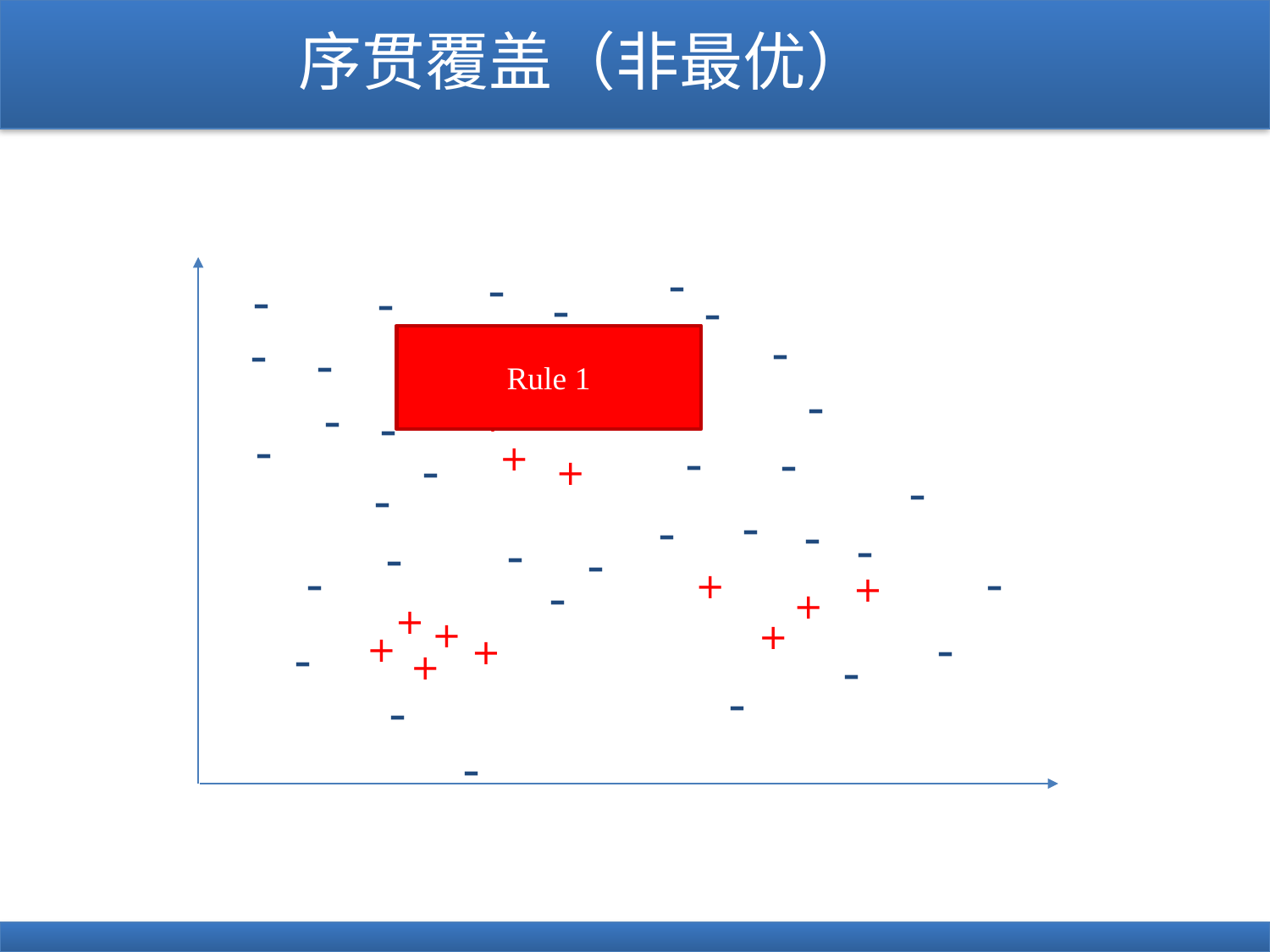

# 序贯覆盖（非最优）
-
-
-
-
-
-
-
-
-
-
-
-
-
-
-
-
-
-
-
-
-
-
-
-
-
-
-
-
-
-
-
-
-
+
+
+
+
+
+
+
+
+
+
+
Rule 1
+
+
+
+
+
+
+
+
+
-